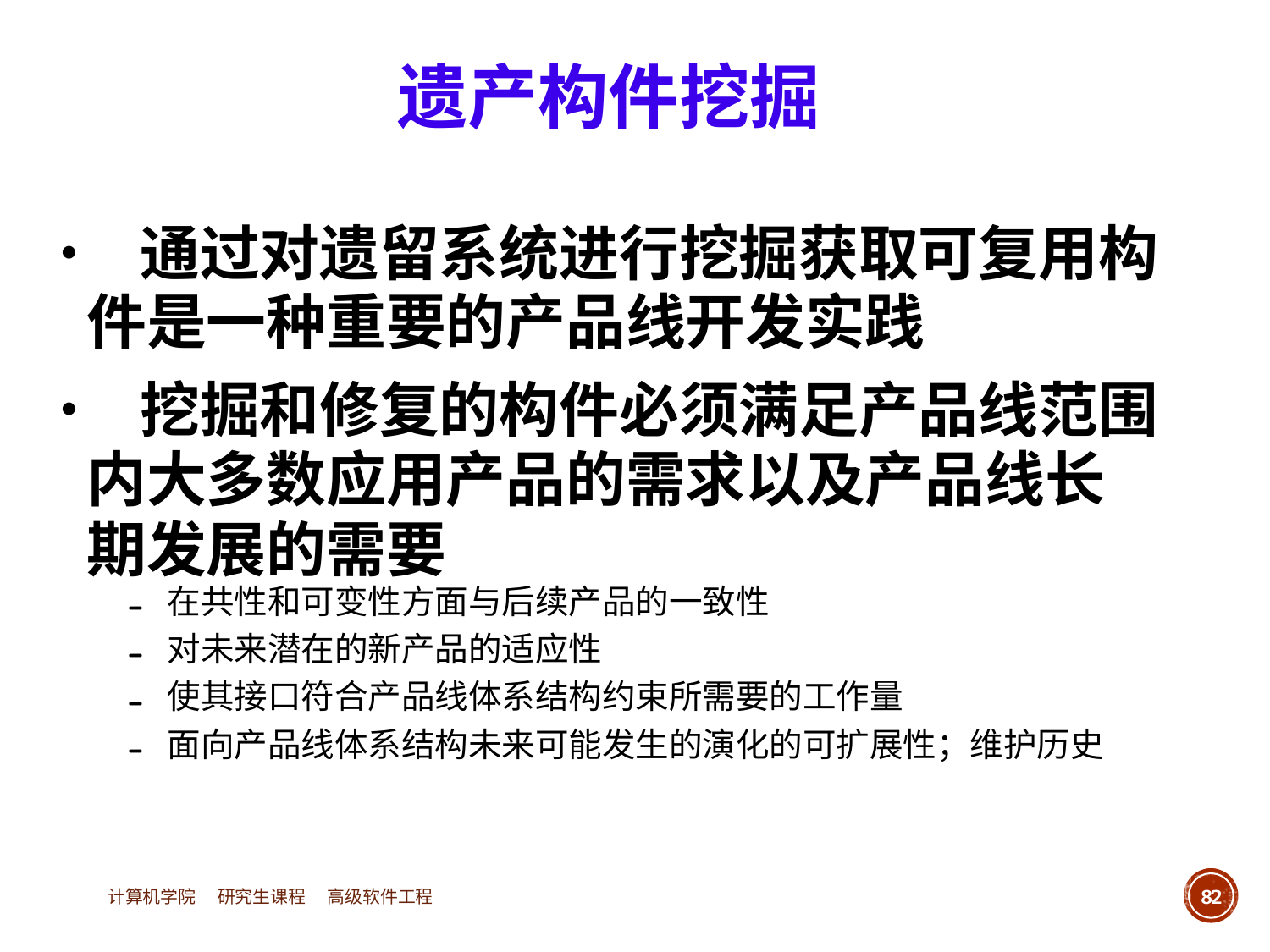

遗产构件挖掘

•  通过对遗留系统进行挖掘获取可复用构
	件是一种重要的产品线开发实践
•  挖掘和修复的构件必须满足产品线范围
	内大多数应用产品的需求以及产品线长
	期发展的需要
–
–
–
–
在共性和可变性方面与后续产品的一致性
对未来潜在的新产品的适应性
使其接口符合产品线体系结构约束所需要的工作量
面向产品线体系结构未来可能发生的演化的可扩展性；维护历史
计算机学院    研究生课程    高级软件工程
82